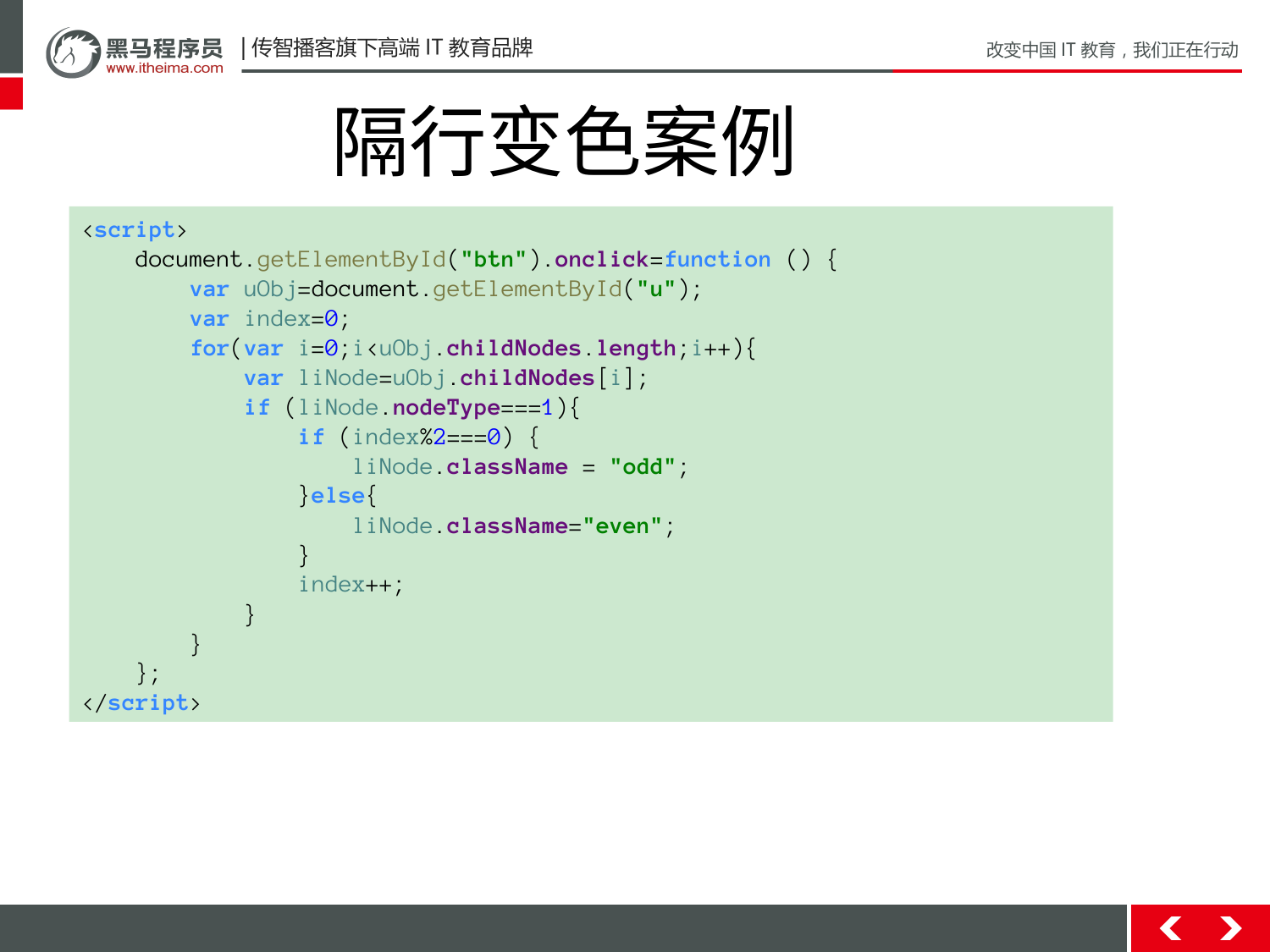

隔行变色案例
<script>
    document.getElementById("btn").onclick=function () {
        var uObj=document.getElementById("u");
        var index=0;
        for(var i=0;i<uObj.childNodes.length;i++){
            var liNode=uObj.childNodes[i];
            if (liNode.nodeType===1){
                if (index%2===0) {
                    liNode.className = "odd";
                }else{
                    liNode.className="even";
                }
                index++;
            }
        }
    };
</script>